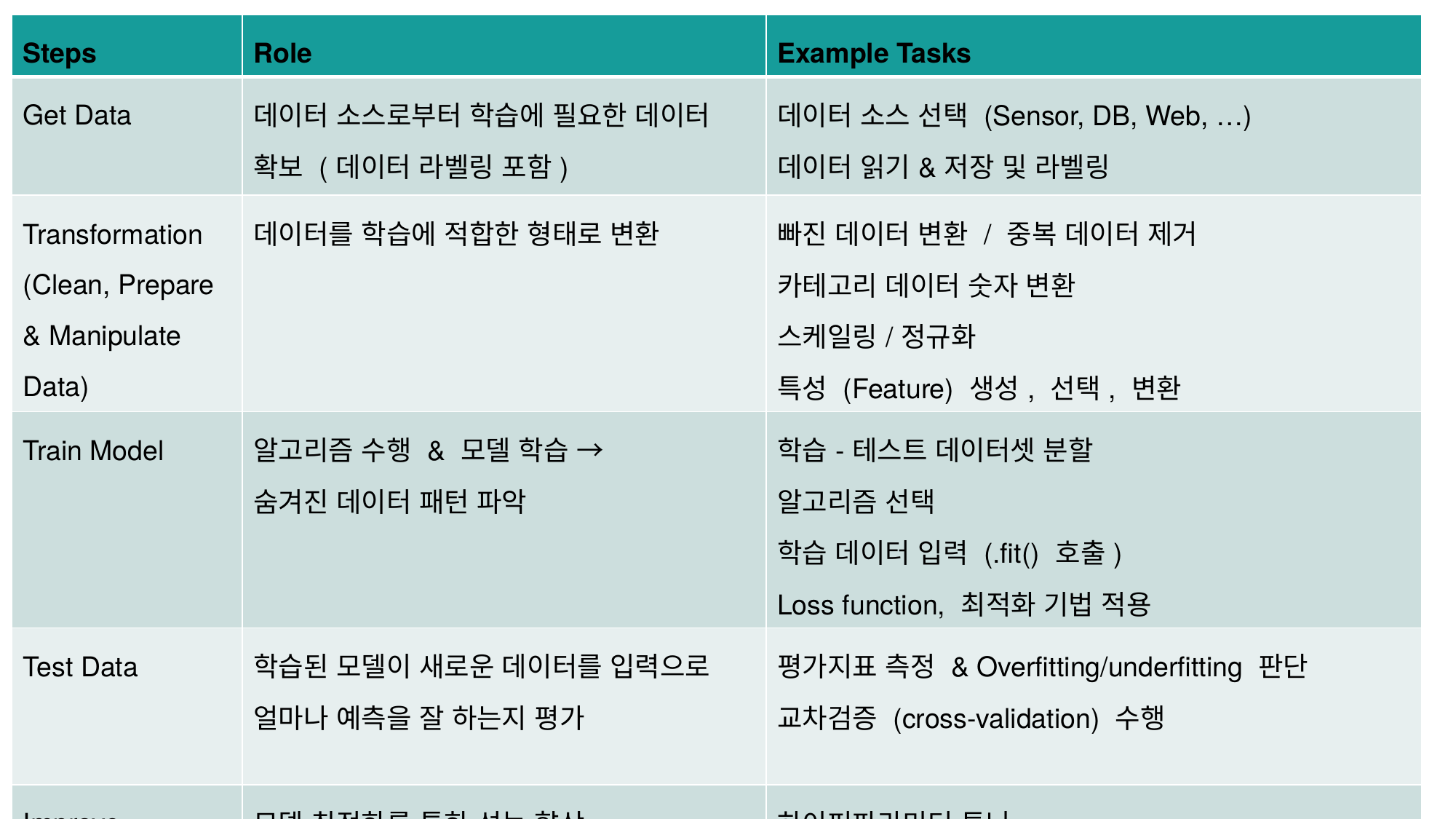

| Steps | Role | Example Tasks |
| --- | --- | --- |
| Get Data | 데이터 소스로부터 학습에 필요한 데이터 확보 (데이터 라벨링 포함) | 데이터 소스 선택 (Sensor, DB, Web, …) 데이터 읽기&저장 및 라벨링 |
| Transformation (Clean, Prepare & Manipulate Data) | 데이터를 학습에 적합한 형태로 변환 | 빠진 데이터 변환 / 중복 데이터 제거 카테고리 데이터 숫자 변환 스케일링/정규화 특성 (Feature) 생성, 선택, 변환 |
| Train Model | 알고리즘 수행 & 모델 학습 → 숨겨진 데이터 패턴 파악 | 학습-테스트 데이터셋 분할 알고리즘 선택 학습 데이터 입력 (.fit() 호출) Loss function, 최적화 기법 적용 |
| Test Data | 학습된 모델이 새로운 데이터를 입력으로 얼마나 예측을 잘 하는지 평가 | 평가지표 측정 & Overfitting/underfitting 판단 교차검증 (cross-validation) 수행 |
| Improve | 모델 최적화를 통한 성능 향상 | 하이퍼파라미터 튜닝 알고리즘 변경 데이터 추가 |